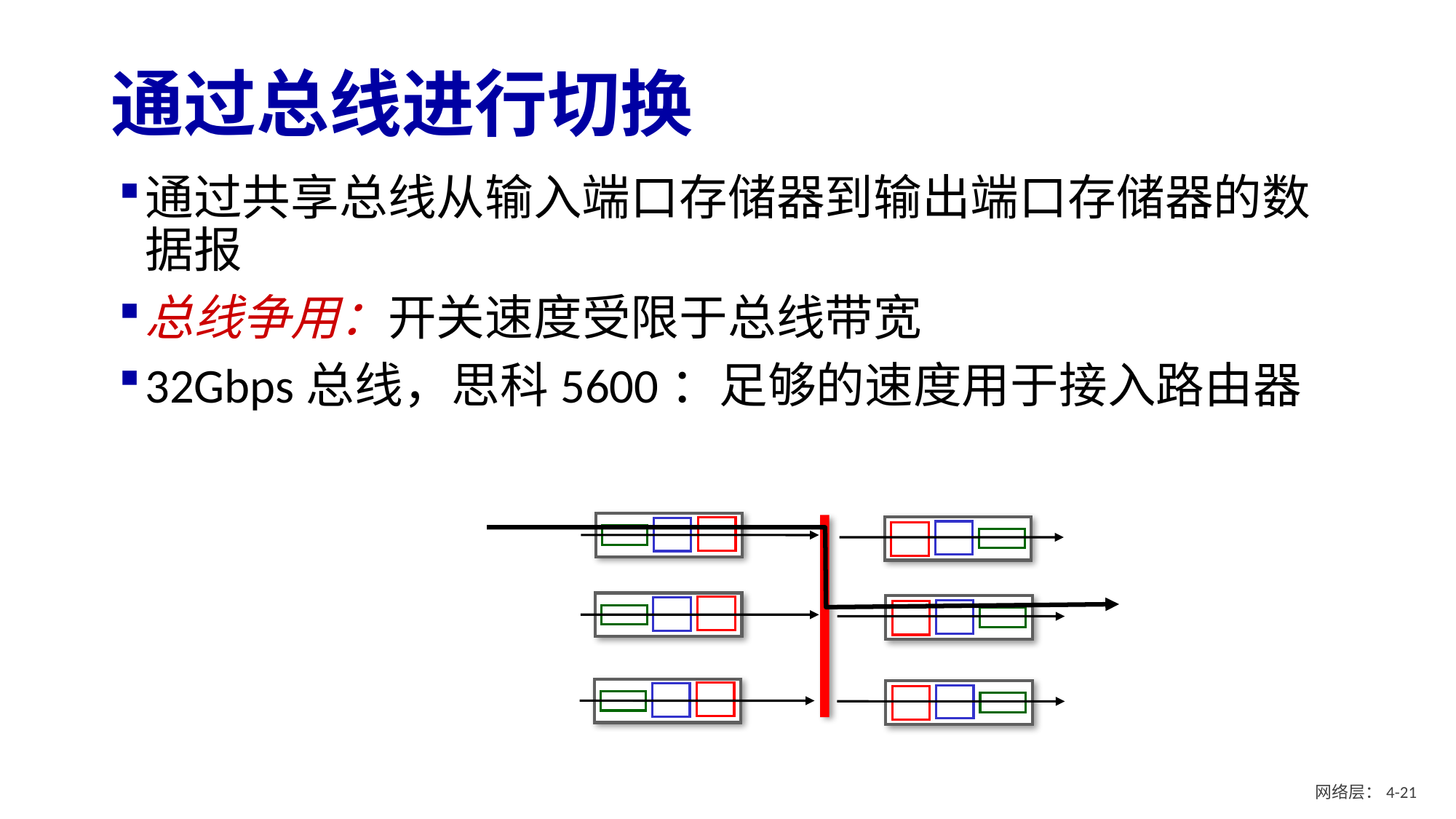

# 通过总线进行切换
通过共享总线从输入端口存储器到输出端口存储器的数据报
总线争用：开关速度受限于总线带宽
32Gbps总线，思科5600：足够的速度用于接入路由器

网络层：4-21